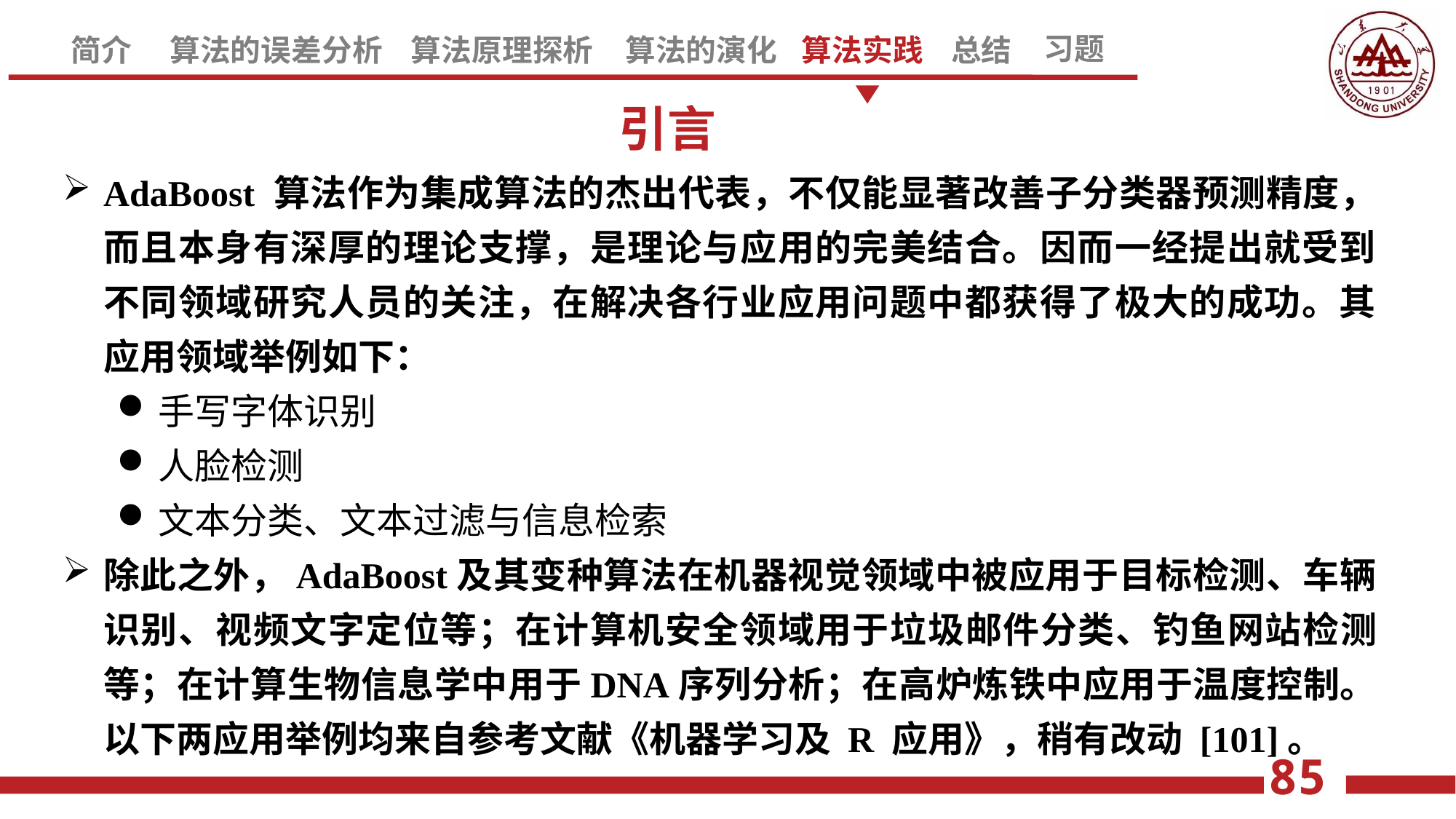

引言
AdaBoost 算法作为集成算法的杰出代表，不仅能显著改善子分类器预测精度，而且本身有深厚的理论支撑，是理论与应用的完美结合。因而一经提出就受到不同领域研究人员的关注，在解决各行业应用问题中都获得了极大的成功。其应用领域举例如下：
手写字体识别
人脸检测
文本分类、文本过滤与信息检索
除此之外，AdaBoost及其变种算法在机器视觉领域中被应用于目标检测、车辆识别、视频文字定位等；在计算机安全领域用于垃圾邮件分类、钓鱼网站检测等；在计算生物信息学中用于DNA序列分析；在高炉炼铁中应用于温度控制。以下两应用举例均来自参考文献《机器学习及 R 应用》，稍有改动 [101]。